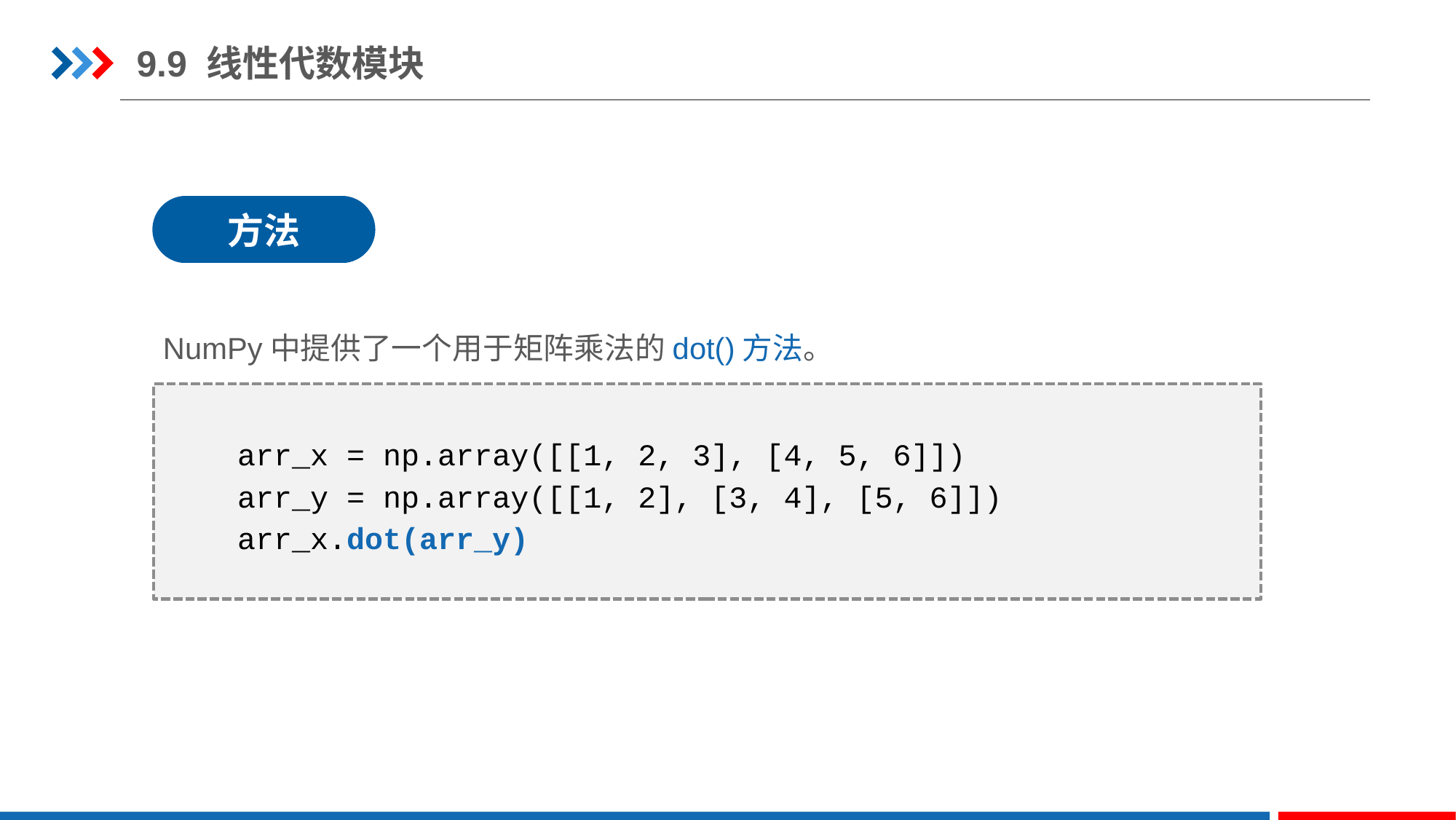

9.9 线性代数模块
方法
NumPy中提供了一个用于矩阵乘法的dot()方法。

arr_x = np.array([[1, 2, 3], [4, 5, 6]])
arr_y = np.array([[1, 2], [3, 4], [5, 6]])
arr_x.dot(arr_y)